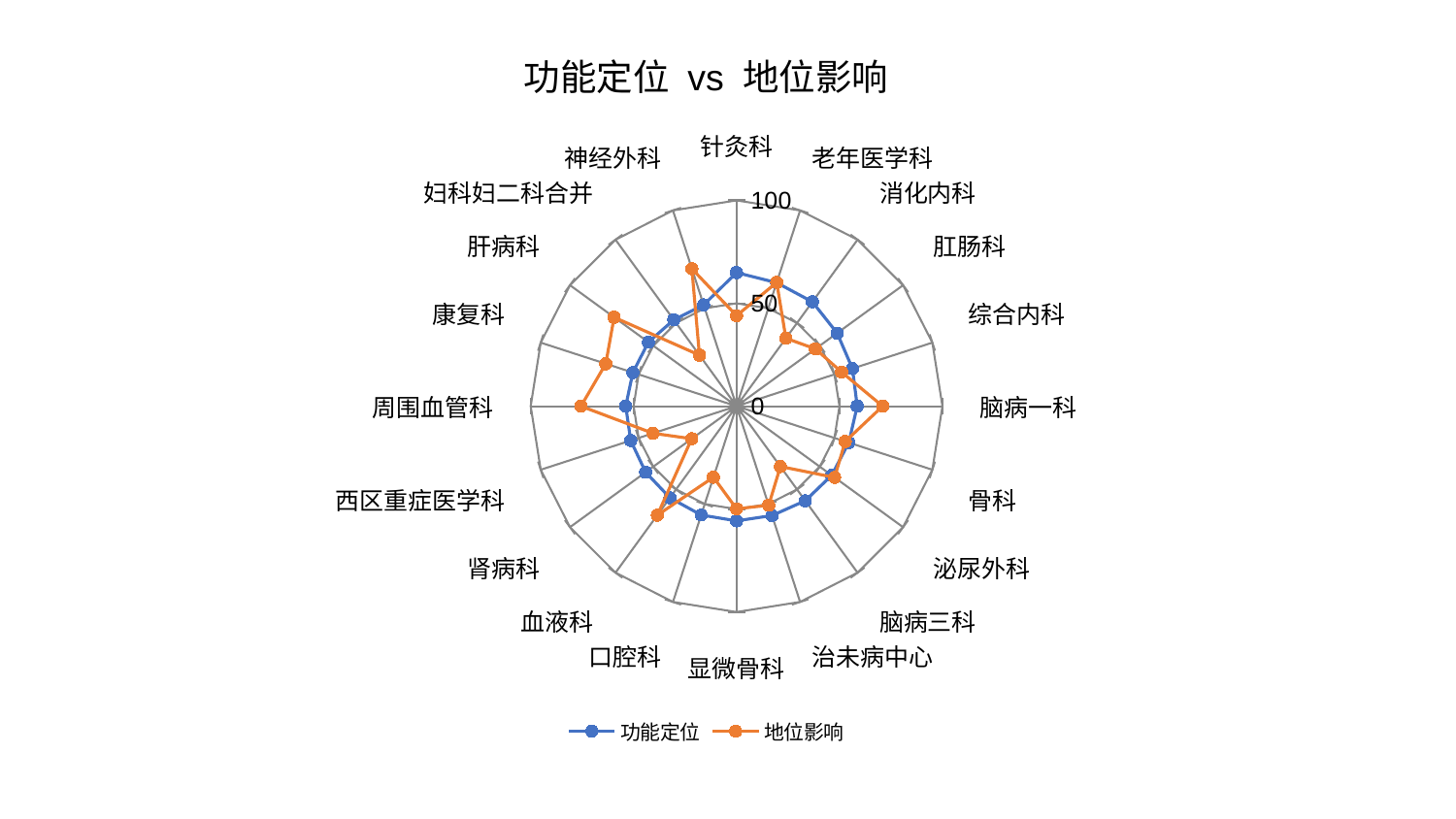

### Chart: 功能定位 vs 地位影响

| Category | 功能定位 | 地位影响 |
|---|---|---|
| 针灸科 | 64.90349573040584 | 43.98536569265875 |
| 老年医学科 | 63.08875986866262 | 63.242107114210626 |
| 消化内科 | 62.688655338586535 | 40.78051908419087 |
| 肛肠科 | 60.41752204953606 | 47.37202111408549 |
| 综合内科 | 59.19155032864072 | 53.65630088434131 |
| 脑病一科 | 58.605554659133354 | 70.99075482153381 |
| 骨科 | 57.32039556003155 | 55.52745672987123 |
| 泌尿外科 | 57.14860495067569 | 58.88845661453541 |
| 脑病三科 | 56.8032245192732 | 36.26331738342467 |
| 治未病中心 | 55.860591693268944 | 50.62872542377399 |
| 显微骨科 | 55.73022898942876 | 49.87358790207261 |
| 口腔科 | 55.60428773212158 | 36.30572553822835 |
| 血液科 | 55.04926215388669 | 65.46227601020837 |
| 肾病科 | 54.60887441626183 | 26.923742296750703 |
| 西区重症医学科 | 54.04603675498027 | 42.66880186525589 |
| 周围血管科 | 53.83321688639399 | 75.57495951513887 |
| 康复科 | 52.96322866544945 | 66.77294279355405 |
| 肝病科 | 52.92770625868785 | 73.50420573569203 |
| 妇科妇二科合并 | 51.88932134224251 | 30.6687056288855 |
| 神经外科 | 51.74696241901464 | 70.21432869175572 |
42